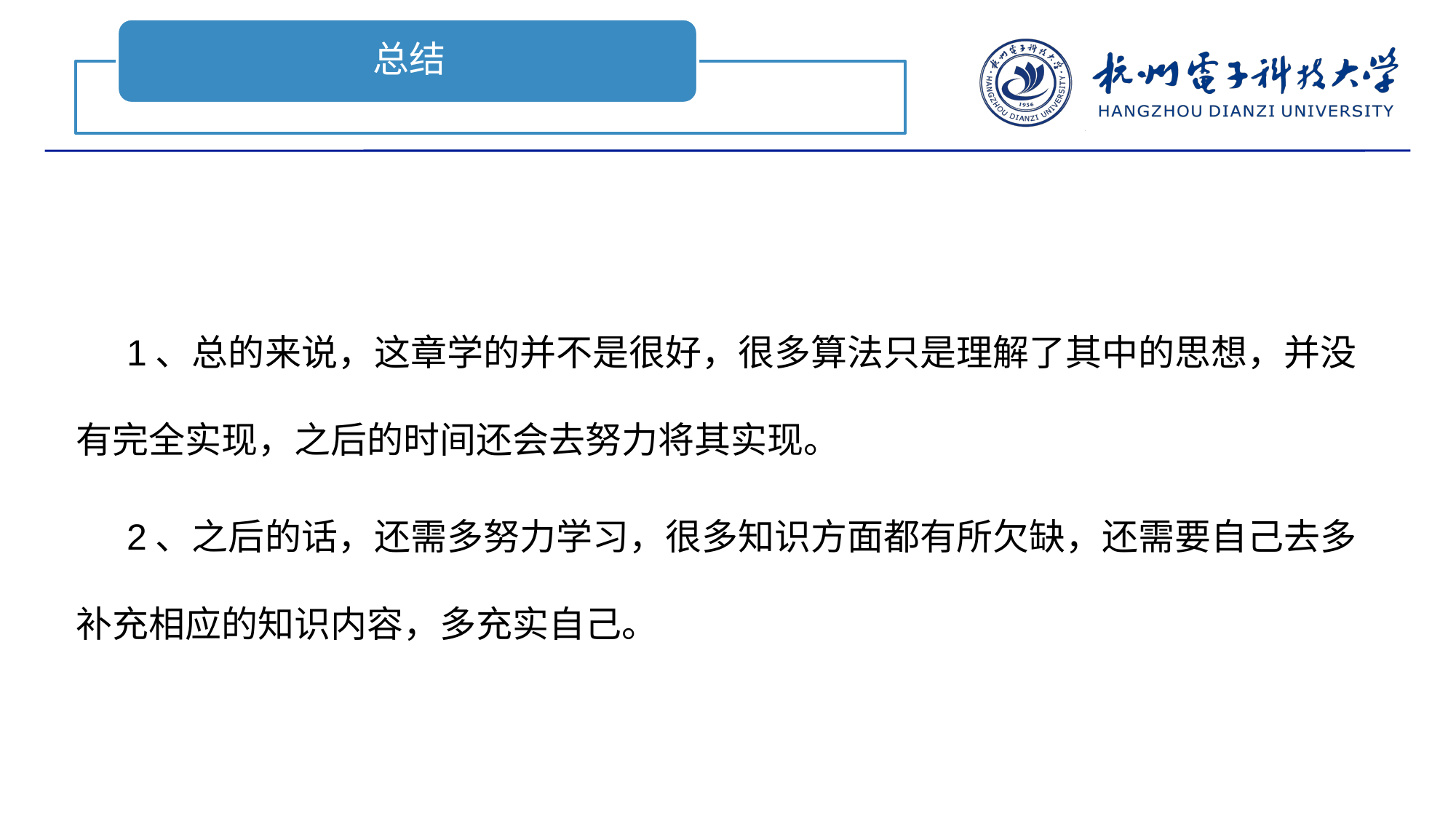

总结

     1、总的来说，这章学的并不是很好，很多算法只是理解了其中的思想，并没有完全实现，之后的时间还会去努力将其实现。
     2、之后的话，还需多努力学习，很多知识方面都有所欠缺，还需要自己去多补充相应的知识内容，多充实自己。